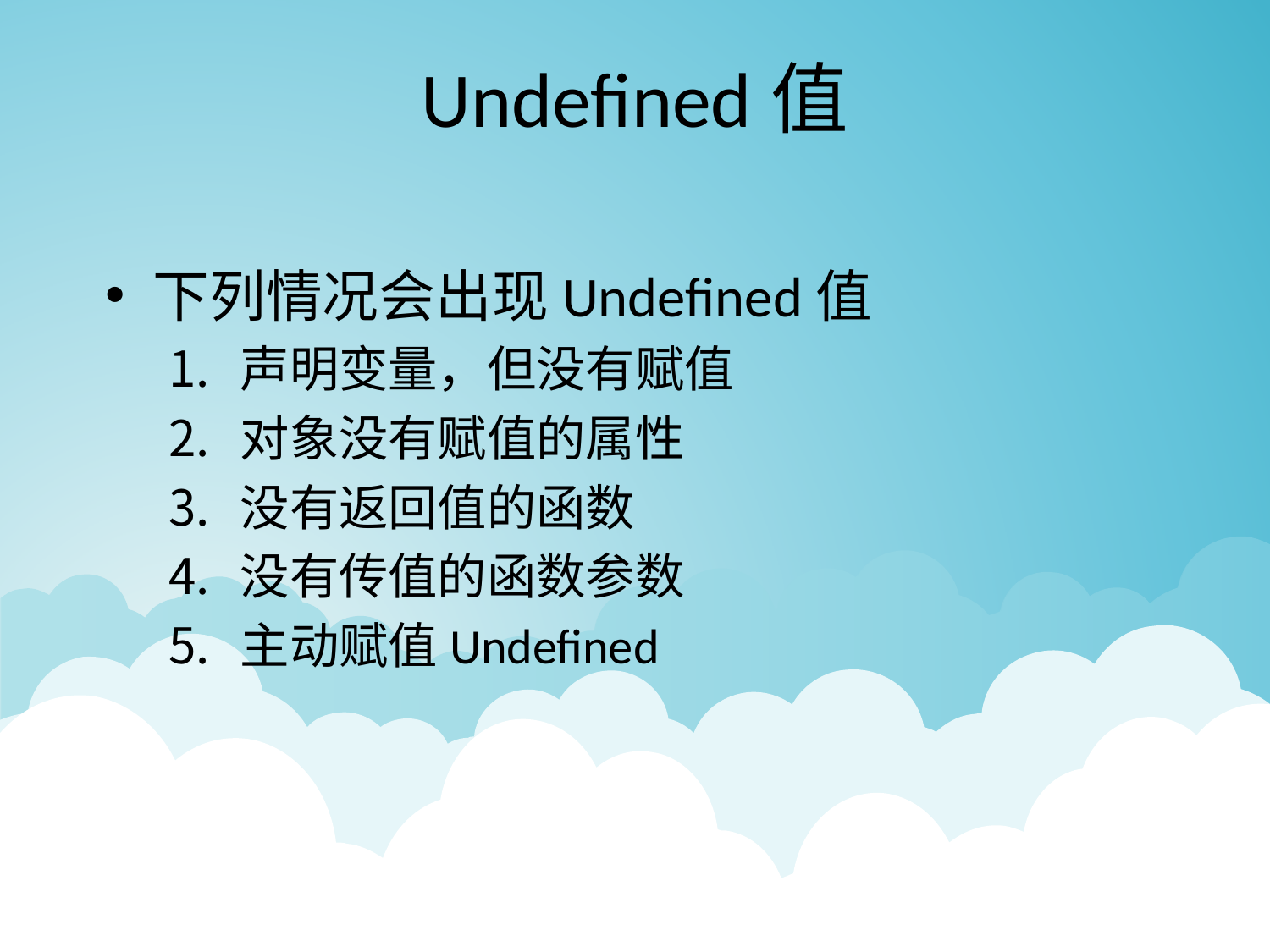

# Undefined值
下列情况会出现Undefined值
声明变量，但没有赋值
对象没有赋值的属性
没有返回值的函数
没有传值的函数参数
主动赋值Undefined